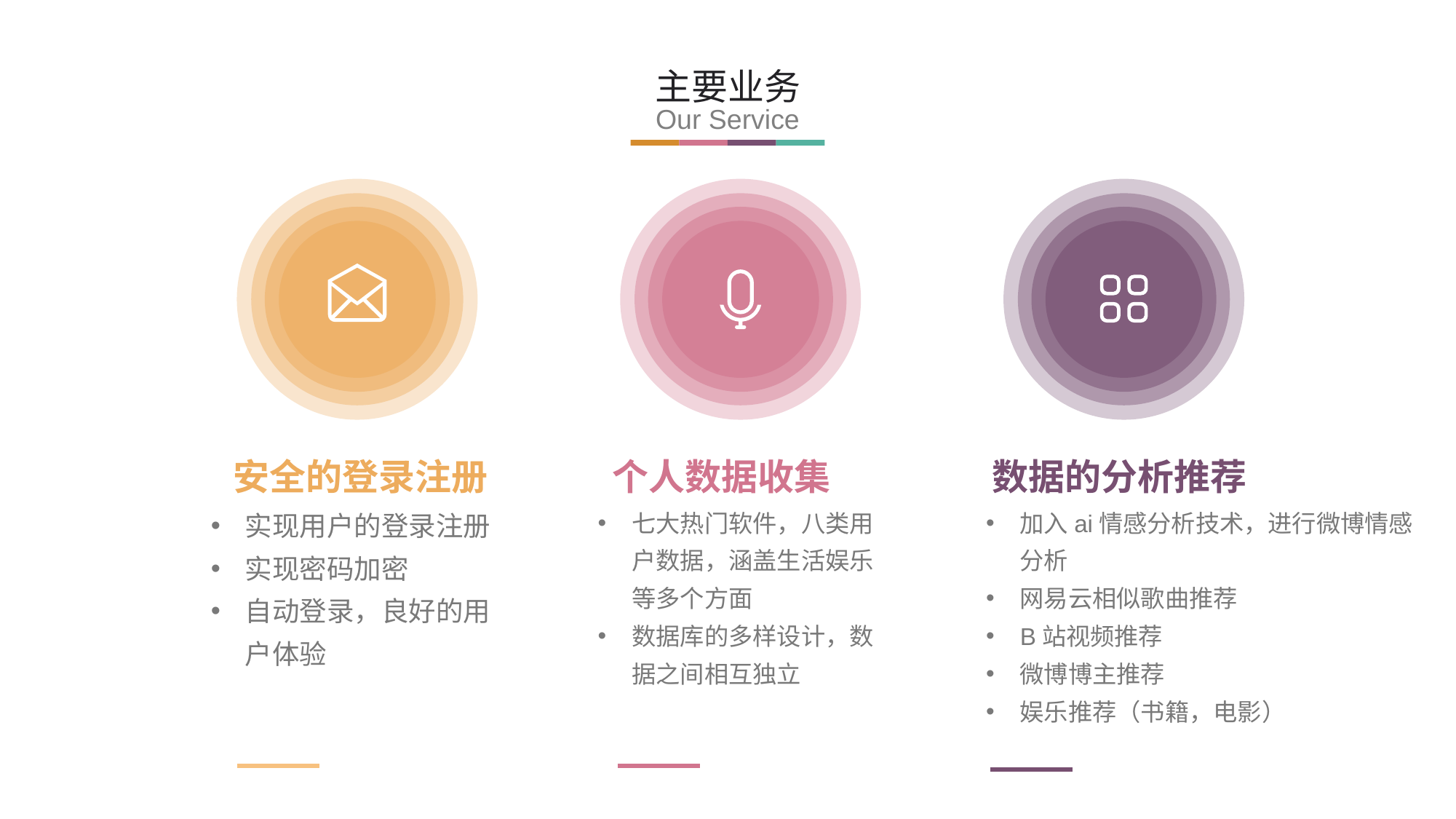

主要业务
Our Service

安全的登录注册
个人数据收集
数据的分析推荐
实现用户的登录注册
实现密码加密
自动登录，良好的用户体验
七大热门软件，八类用户数据，涵盖生活娱乐等多个方面
数据库的多样设计，数据之间相互独立
加入ai情感分析技术，进行微博情感分析
网易云相似歌曲推荐
B站视频推荐
微博博主推荐
娱乐推荐（书籍，电影）